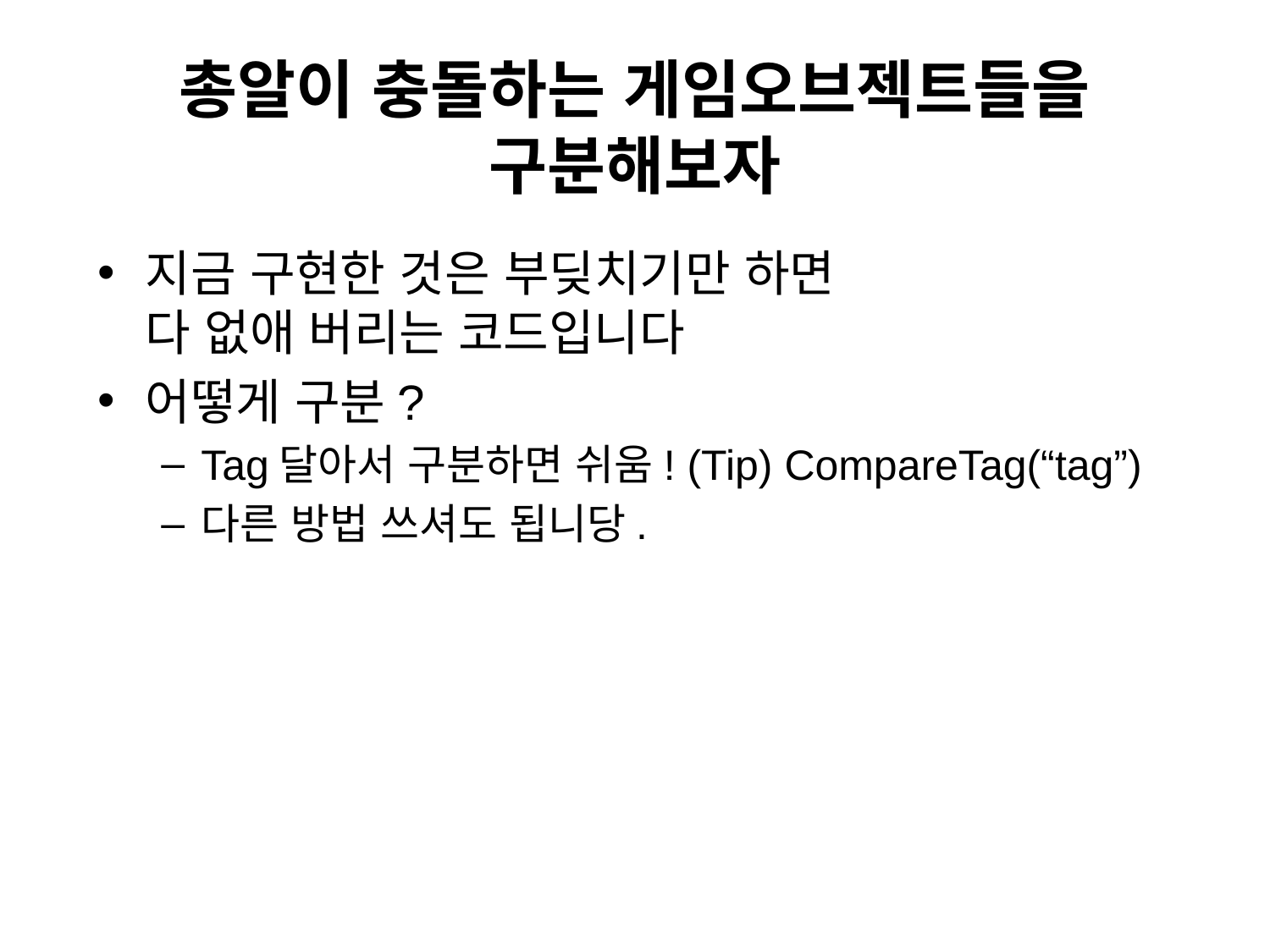

# 총알이 충돌하는 게임오브젝트들을 구분해보자
지금 구현한 것은 부딪치기만 하면
다 없애 버리는 코드입니다
어떻게 구분?
Tag달아서 구분하면 쉬움! (Tip) CompareTag(“tag”)
다른 방법 쓰셔도 됩니당.